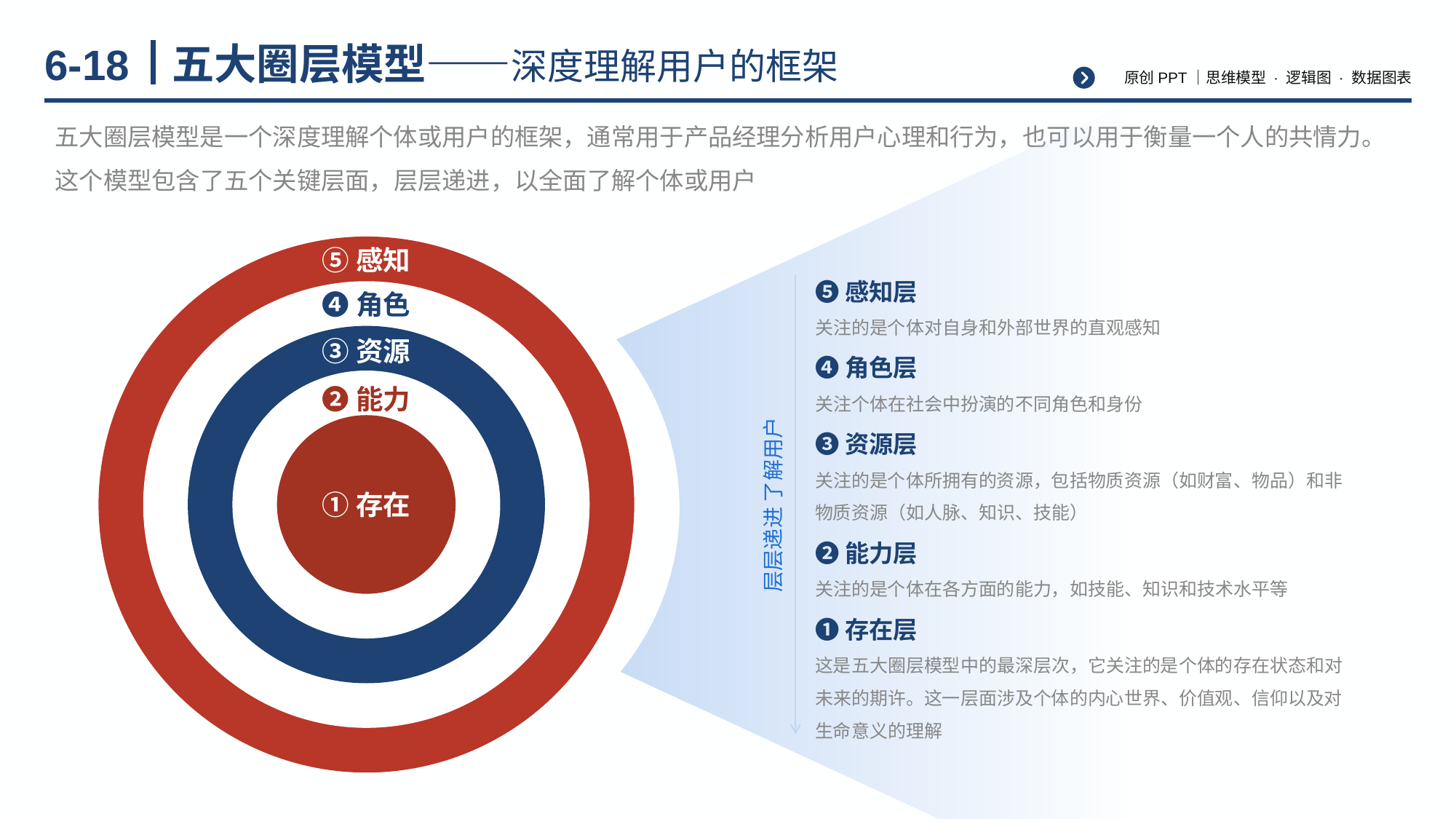

# 五大圈层模型——深度理解用户的框架
6-18

五大圈层模型是一个深度理解个体或用户的框架，通常用于产品经理分析用户心理和行为，也可以用于衡量一个人的共情力。这个模型包含了五个关键层面，层层递进，以全面了解个体或用户

⑤感知

❹角色

③资源

❷能力

①存在

❺感知层
关注的是个体对自身和外部世界的直观感知
❹角色层
关注个体在社会中扮演的不同角色和身份
❸资源层
关注的是个体所拥有的资源，包括物质资源（如财富、物品）和非物质资源（如人脉、知识、技能）
❷能力层
关注的是个体在各方面的能力，如技能、知识和技术水平等
❶存在层
这是五大圈层模型中的最深层次，它关注的是个体的存在状态和对未来的期许。这一层面涉及个体的内心世界、价值观、信仰以及对生命意义的理解
层层递进 了解用户